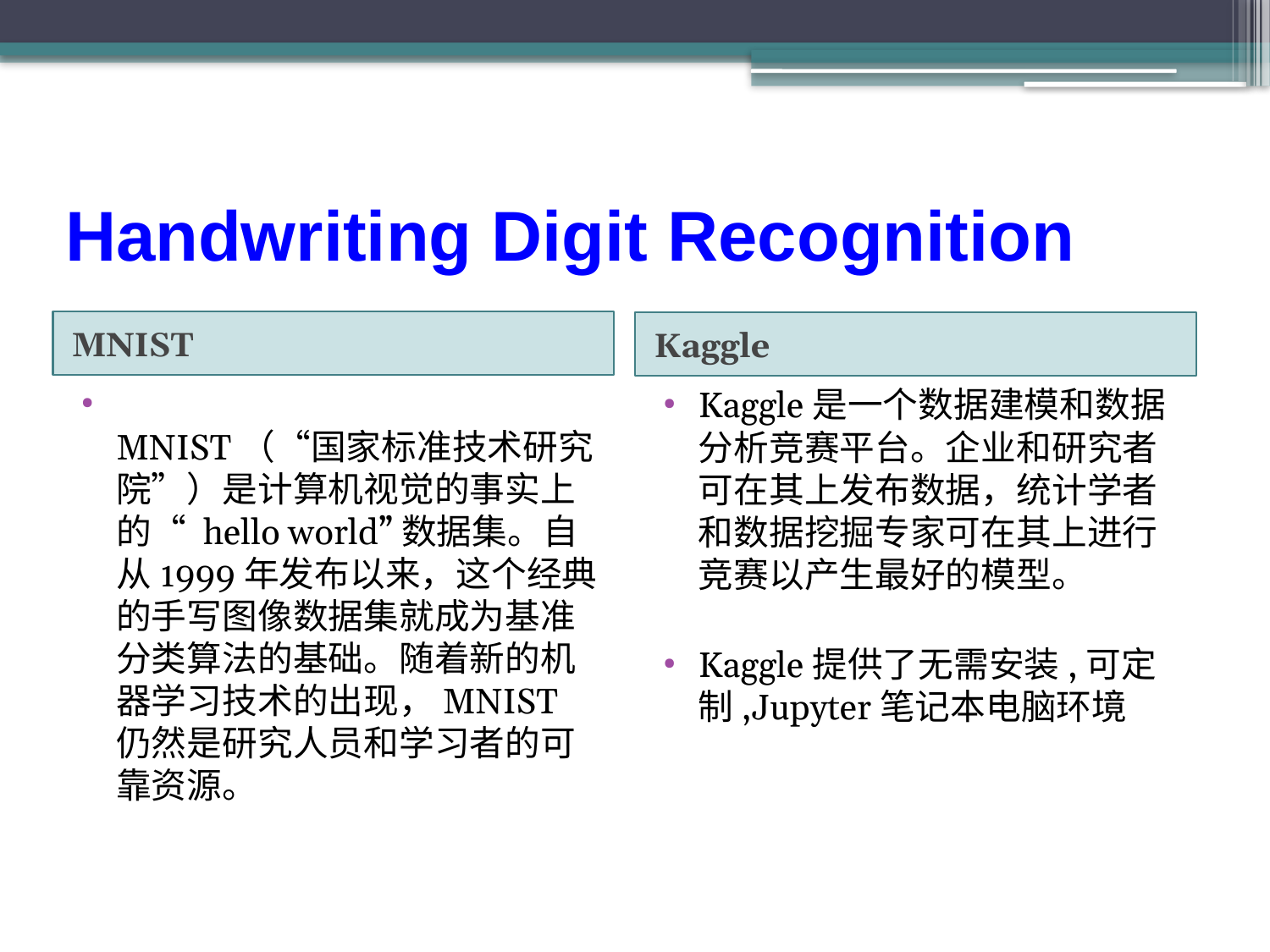

# Handwriting Digit Recognition
MNIST
Kaggle
MNIST（“国家标准技术研究院”）是计算机视觉的事实上的“ hello world”数据集。自从1999年发布以来，这个经典的手写图像数据集就成为基准分类算法的基础。随着新的机器学习技术的出现，MNIST仍然是研究人员和学习者的可靠资源。
Kaggle是一个数据建模和数据分析竞赛平台。企业和研究者可在其上发布数据，统计学者和数据挖掘专家可在其上进行竞赛以产生最好的模型。
Kaggle提供了无需安装,可定制,Jupyter笔记本电脑环境